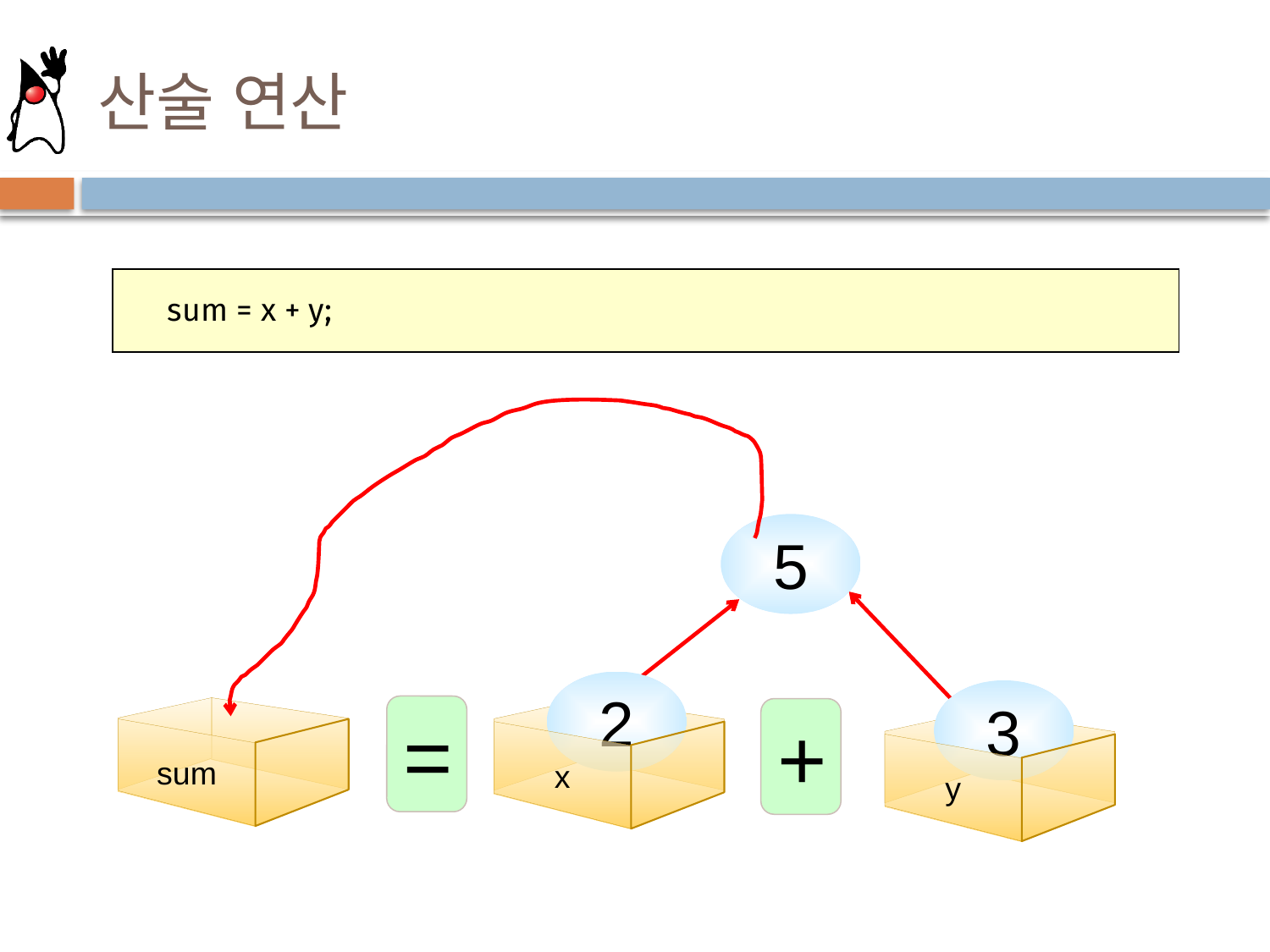

# 산술 연산
     sum = x + y;

5
2
3
=

+

sum

x

y